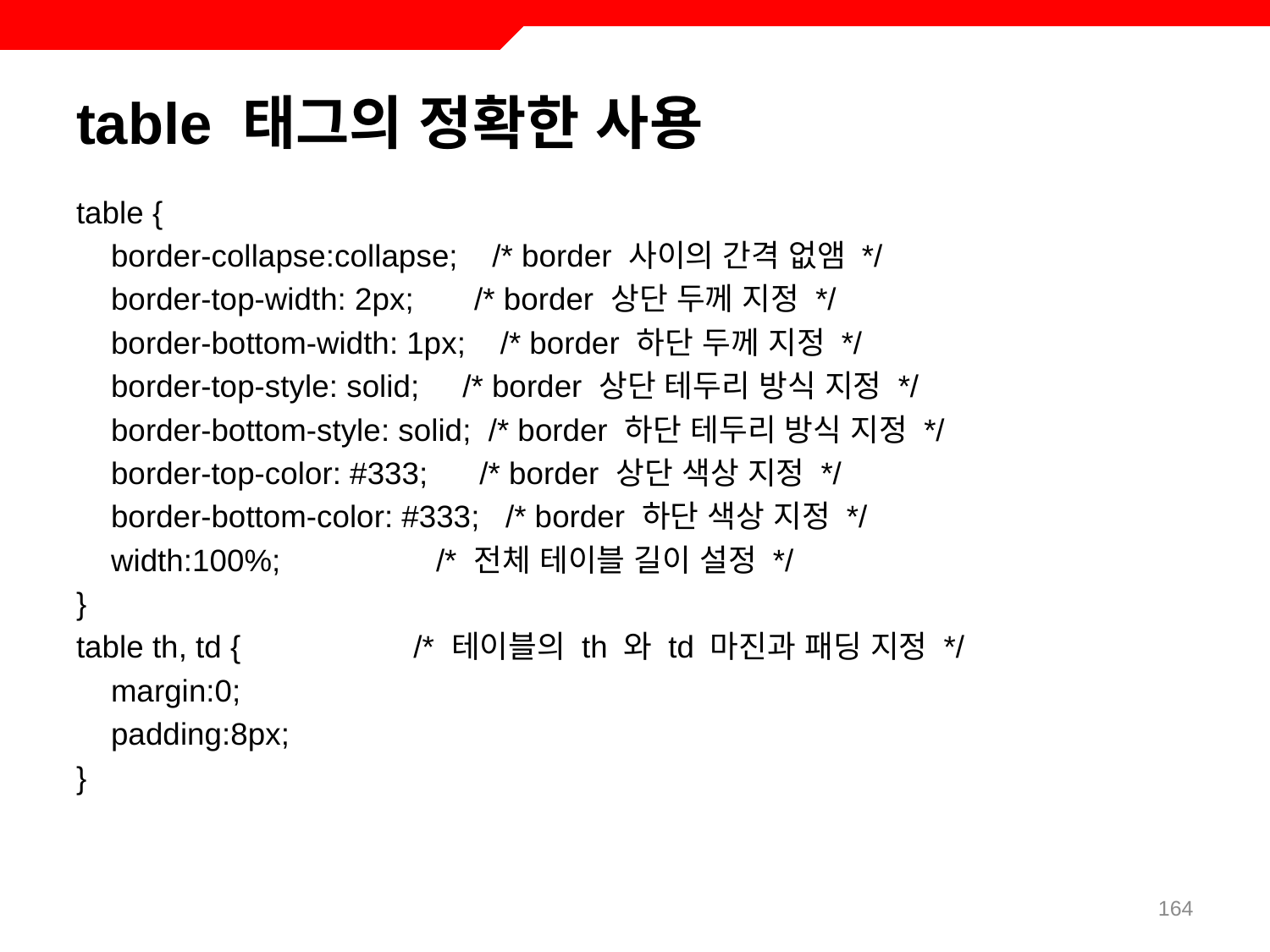

# table 태그의 정확한 사용
table {
    border-collapse:collapse;    /* border 사이의 간격 없앰 */
    border-top-width: 2px;       /* border 상단 두께 지정 */
    border-bottom-width: 1px;    /* border 하단 두께 지정 */
    border-top-style: solid;     /* border 상단 테두리 방식 지정 */
    border-bottom-style: solid;  /* border 하단 테두리 방식 지정 */
    border-top-color: #333;      /* border 상단 색상 지정 */
    border-bottom-color: #333;   /* border 하단 색상 지정 */
    width:100%;                  /* 전체 테이블 길이 설정 */
}
table th, td {                    /* 테이블의 th 와 td 마진과 패딩 지정 */
    margin:0;
    padding:8px;
}

164